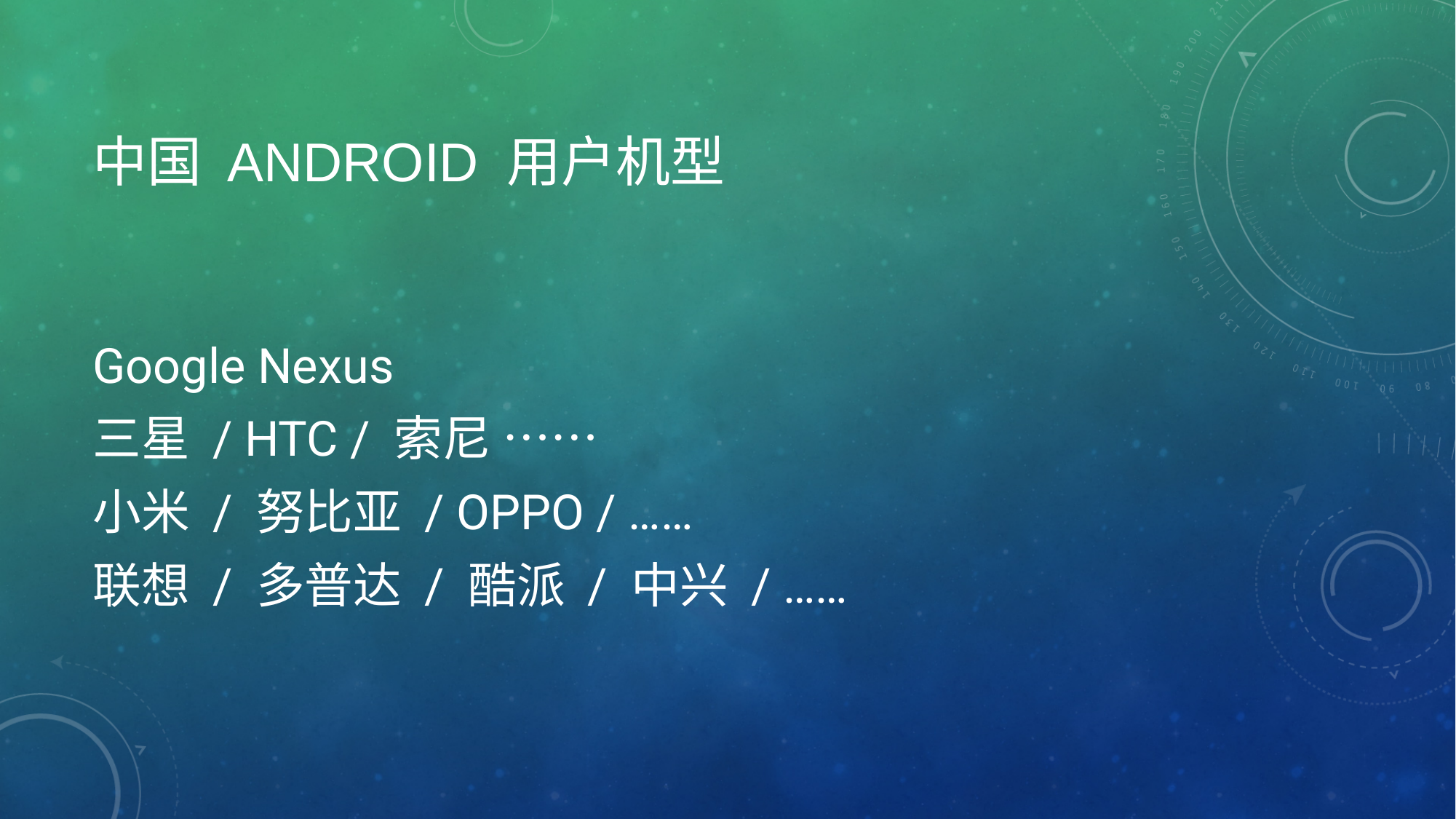

# 中国 Android 用户机型
Google Nexus
三星 / HTC / 索尼 ……
小米 / 努比亚 / OPPO / ……
联想 / 多普达 / 酷派 / 中兴 / ……